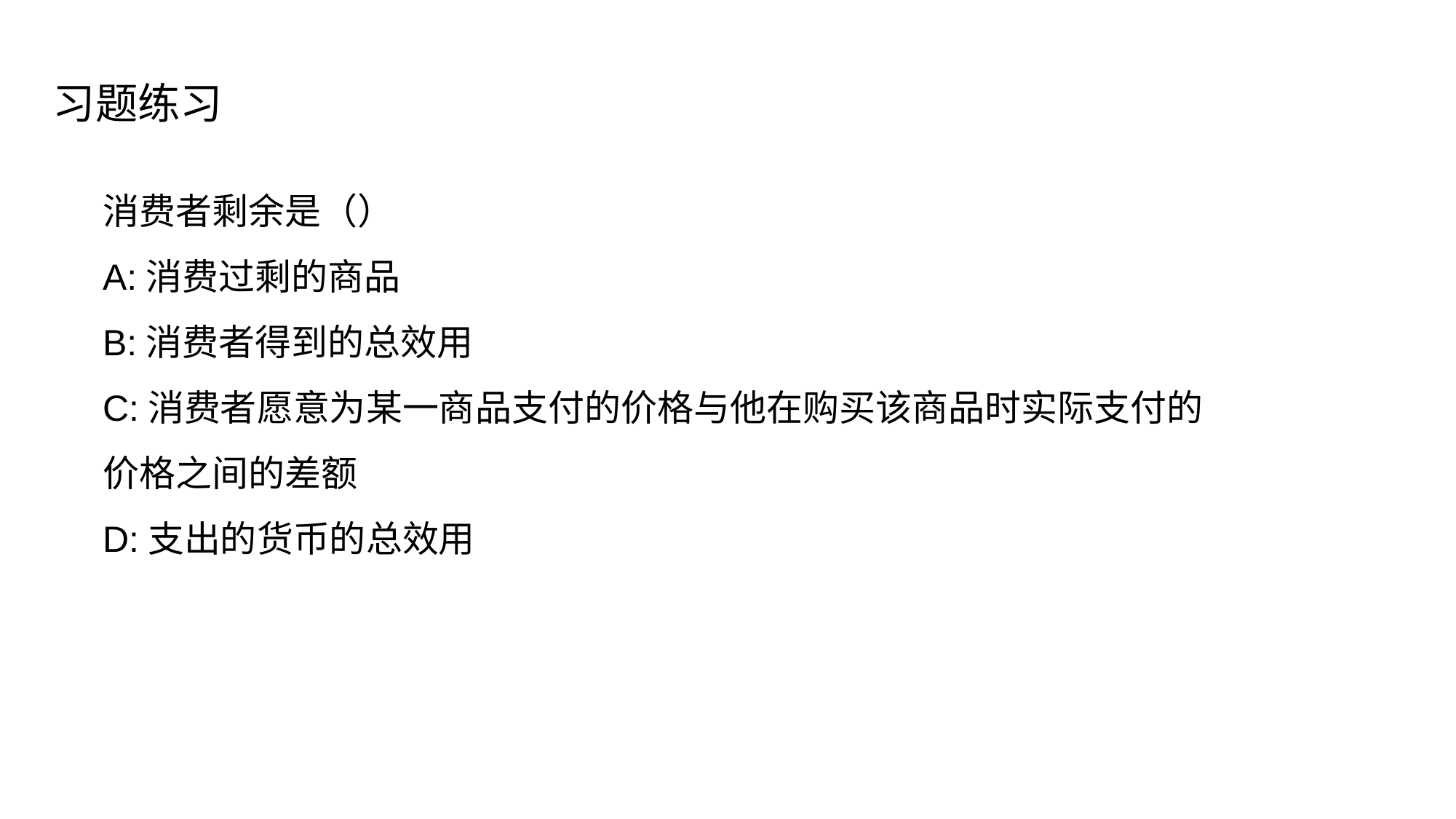

习题练习
消费者剩余是（）
A:消费过剩的商品
B:消费者得到的总效用
C:消费者愿意为某一商品支付的价格与他在购买该商品时实际支付的价格之间的差额
D:支出的货币的总效用